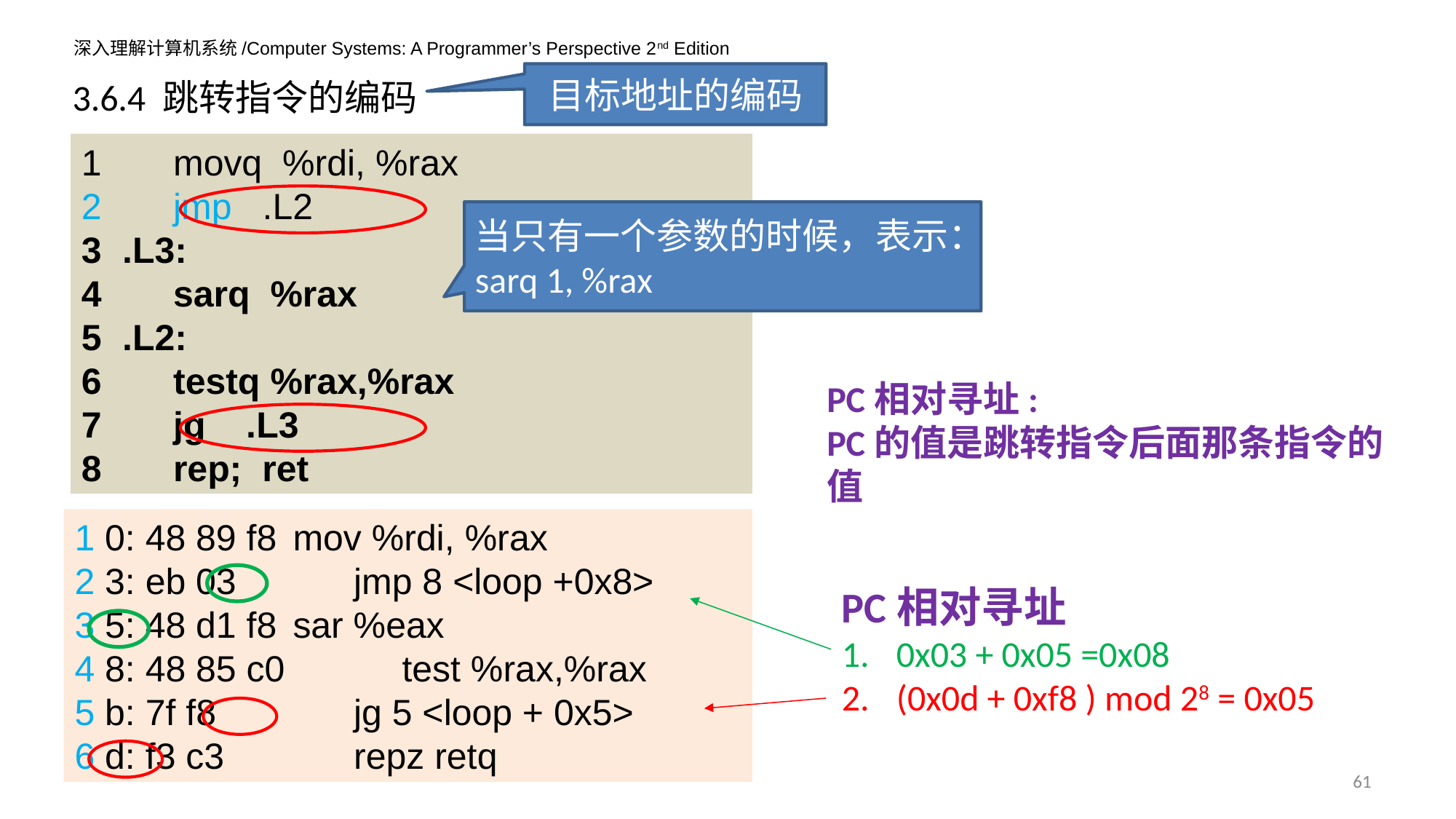

目标地址的编码
3.6.4 跳转指令的编码
     movq  %rdi, %rax
     jmp   .L2
.L3:
     sarq  %rax
.L2:
     testq %rax,%rax
     jg    .L3
     rep;  ret

当只有一个参数的时候，表示：
sarq 1, %rax
PC相对寻址:
PC的值是跳转指令后面那条指令的值

1 0: 48 89 f8 	mov %rdi, %rax
2 3: eb 03 	      jmp 8 <loop +0x8>
3 5: 48 d1 f8 	sar %eax
4 8: 48 85 c0 	test %rax,%rax
5 b: 7f f8	      jg 5 <loop + 0x5>
6 d: f3 c3 	      repz retq

PC相对寻址
0x03 + 0x05 =0x08
(0x0d + 0xf8 ) mod 28 = 0x05

61